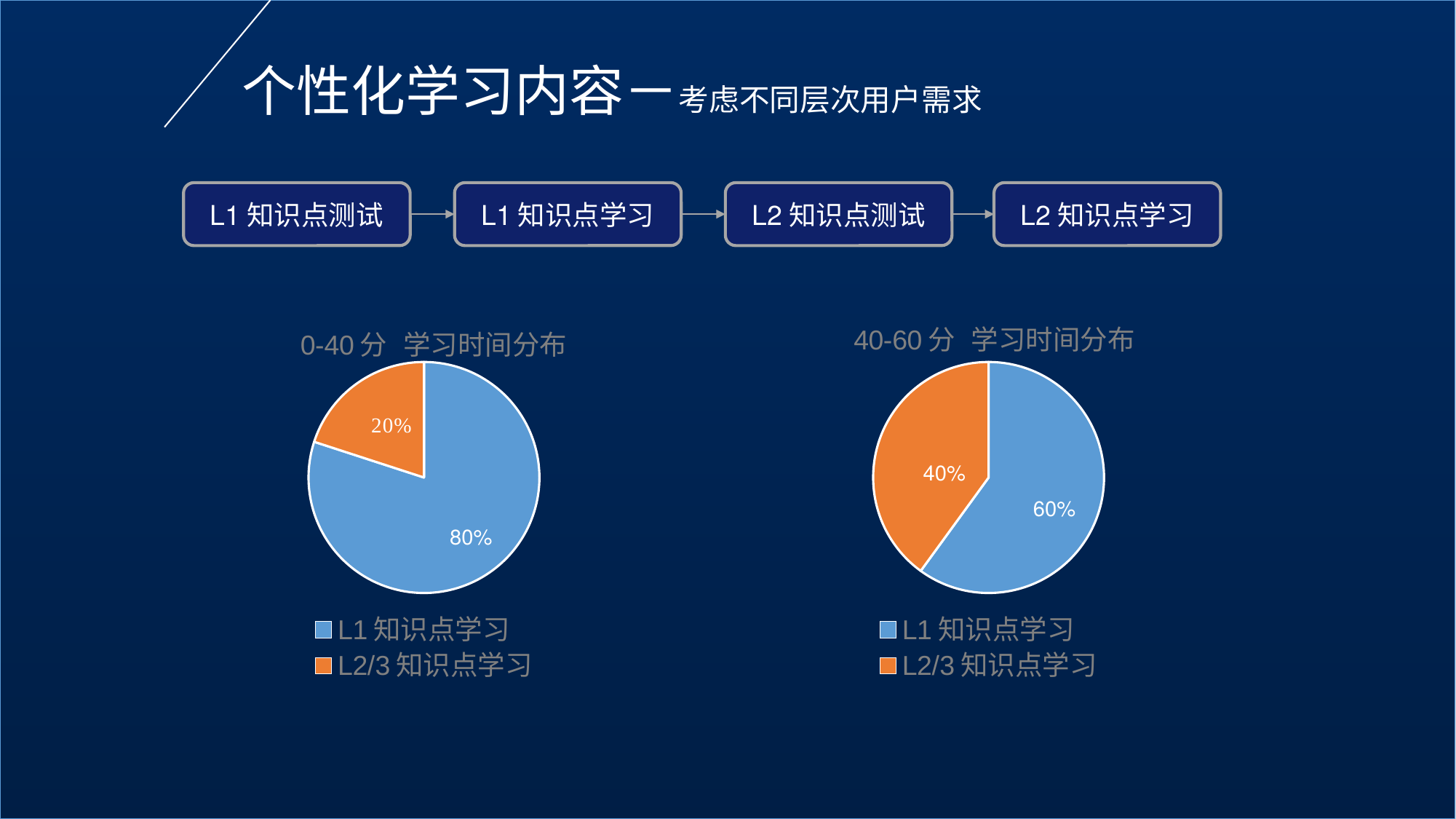

个性化学习内容－考虑不同层次用户需求
L1知识点测试
L1知识点学习
L2知识点测试
L2知识点学习

### Chart: 40-60分  学习时间分布

| Category | 销售额 |
|---|---|
| L1知识点学习 | 60.0 |
| L2/3知识点学习 | 40.0 |

### Chart: 0-40分  学习时间分布

| Category | 学习耗时 |
|---|---|
| L1知识点学习 | 80.0 |
| L2/3知识点学习 | 20.0 |
40%
60%
80%